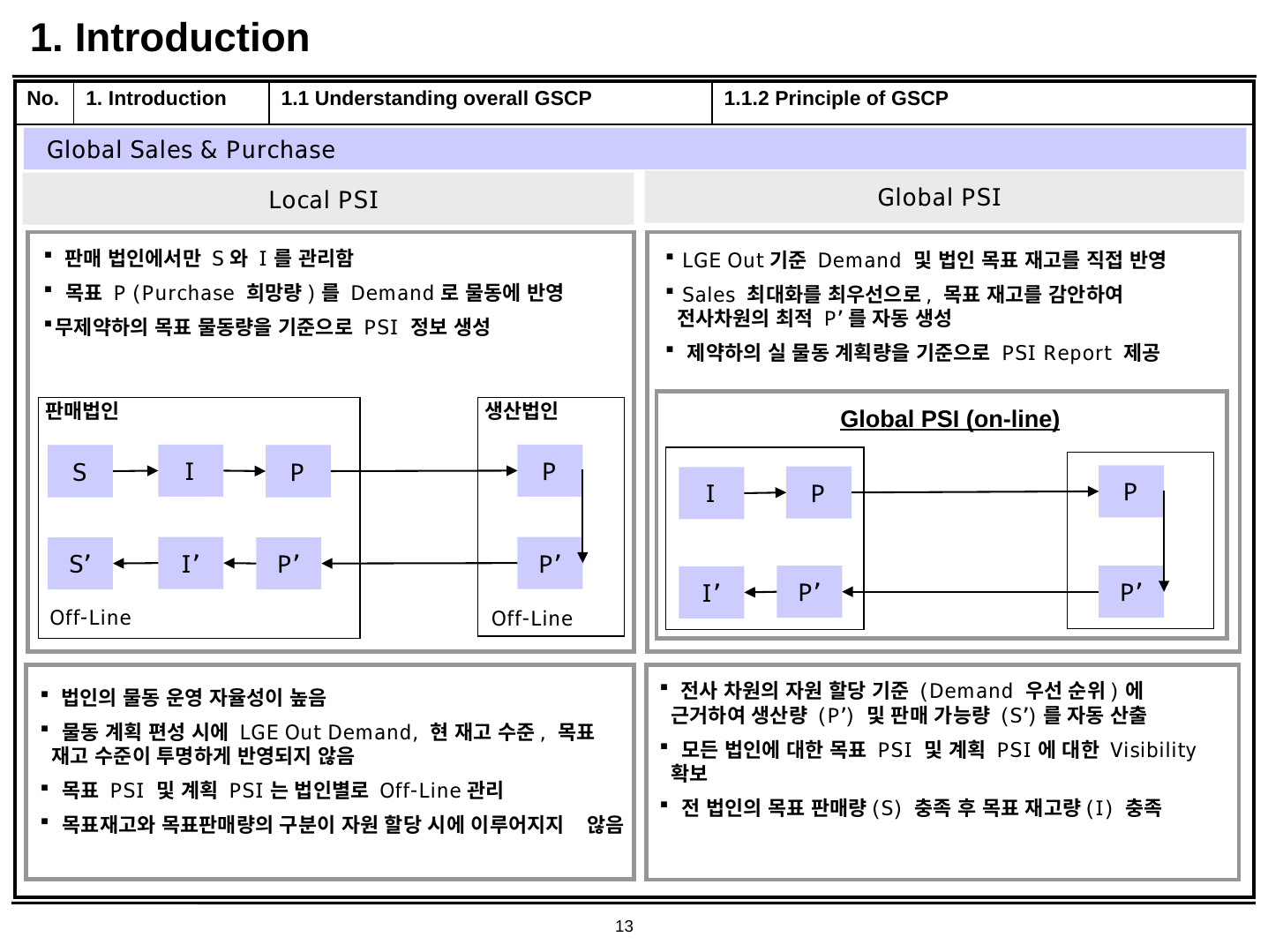

# 1. Introduction
| No. | 1. Introduction | 1.1 Understanding overall GSCP | 1.1.2 Principle of GSCP |
| --- | --- | --- | --- |
|  |  |  |  |
Global Sales & Purchase
Global PSI
Local PSI

 판매 법인에서만 S와 I를 관리함
 목표 P (Purchase 희망량)를 Demand로 물동에 반영
무제약하의 목표 물동량을 기준으로 PSI 정보 생성

 LGE Out기준 Demand 및 법인 목표 재고를 직접 반영
 Sales 최대화를 최우선으로, 목표 재고를 감안하여 전사차원의 최적 P’를 자동 생성
 제약하의 실 물동 계획량을 기준으로 PSI Report 제공

판매법인
생산법인

Global PSI (on-line)
I
P
S
P

P
P
I
I’
P’
S’
P’
P’
P’
I’
Off-Line
Off-Line

 전사 차원의 자원 할당 기준 (Demand 우선 순위)에 근거하여 생산량 (P’) 및 판매 가능량 (S’)를 자동 산출
 모든 법인에 대한 목표 PSI 및 계획 PSI에 대한 Visibility 확보
 전 법인의 목표 판매량(S) 충족 후 목표 재고량(I) 충족

 법인의 물동 운영 자율성이 높음
 물동 계획 편성 시에 LGE Out Demand, 현 재고 수준, 목표    재고 수준이 투명하게 반영되지 않음
 목표 PSI 및 계획 PSI는 법인별로 Off-Line관리
 목표재고와 목표판매량의 구분이 자원 할당 시에 이루어지지    않음
13